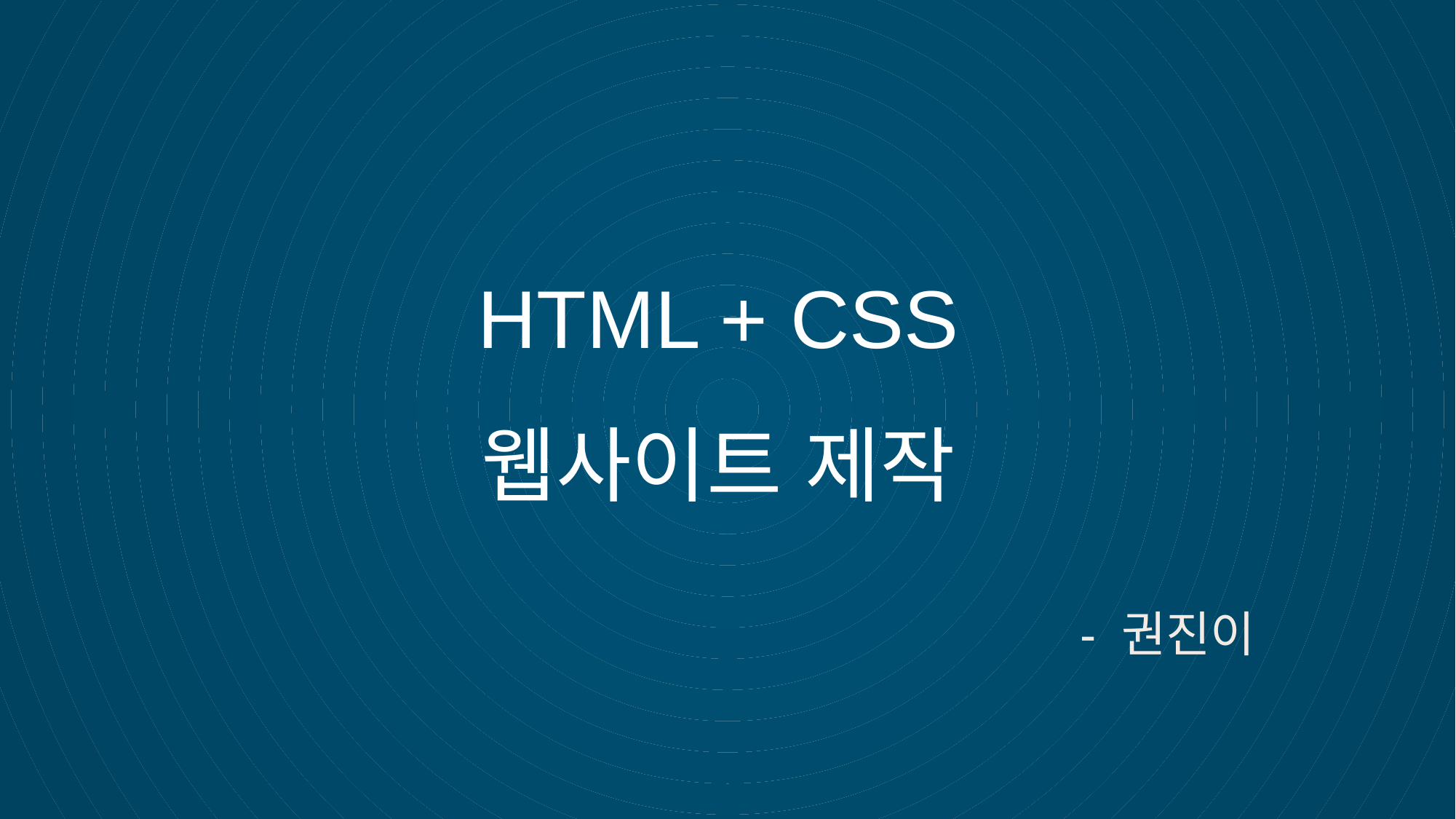

HTML + CSS 웹사이트 제작
- 권진이